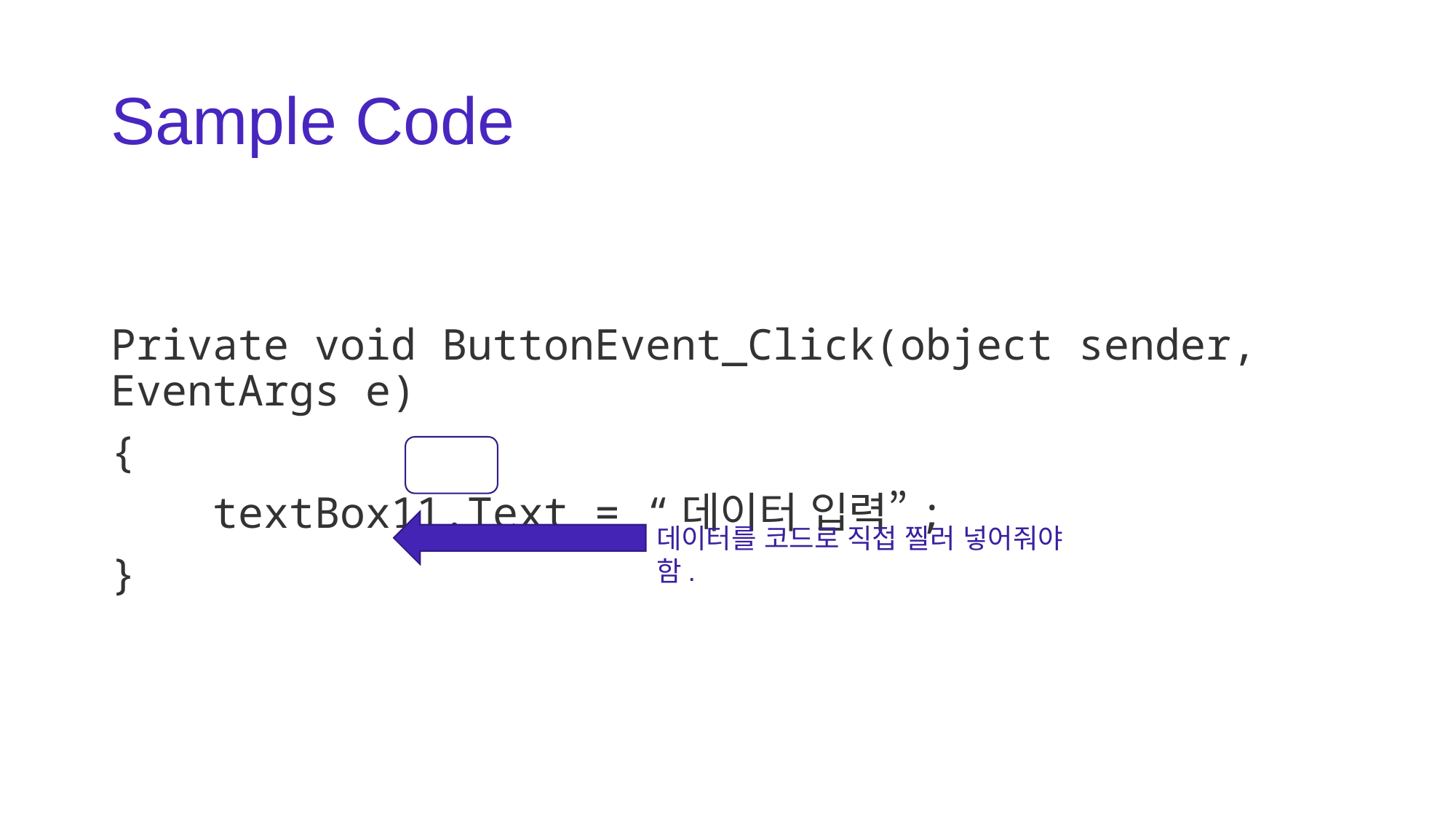

# Sample Code
Private void ButtonEvent_Click(object sender, EventArgs e)
{
    textBox11.Text = “데이터 입력”;
}

데이터를 코드로 직접 찔러 넣어줘야 함.